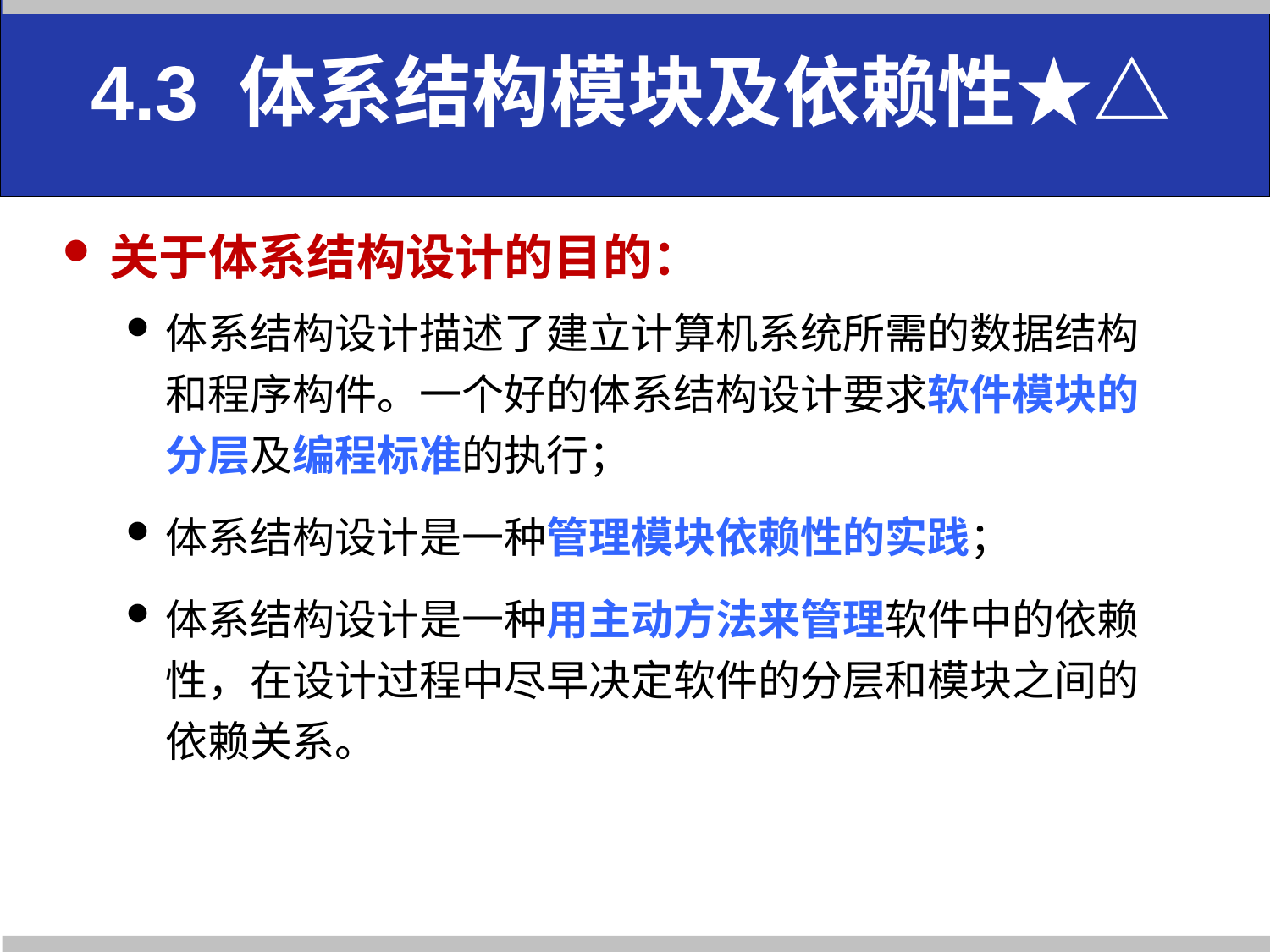

4.3 体系结构模块及依赖性★△
关于体系结构设计的目的：
体系结构设计描述了建立计算机系统所需的数据结构和程序构件。一个好的体系结构设计要求软件模块的分层及编程标准的执行；
体系结构设计是一种管理模块依赖性的实践；
体系结构设计是一种用主动方法来管理软件中的依赖性，在设计过程中尽早决定软件的分层和模块之间的依赖关系。
539